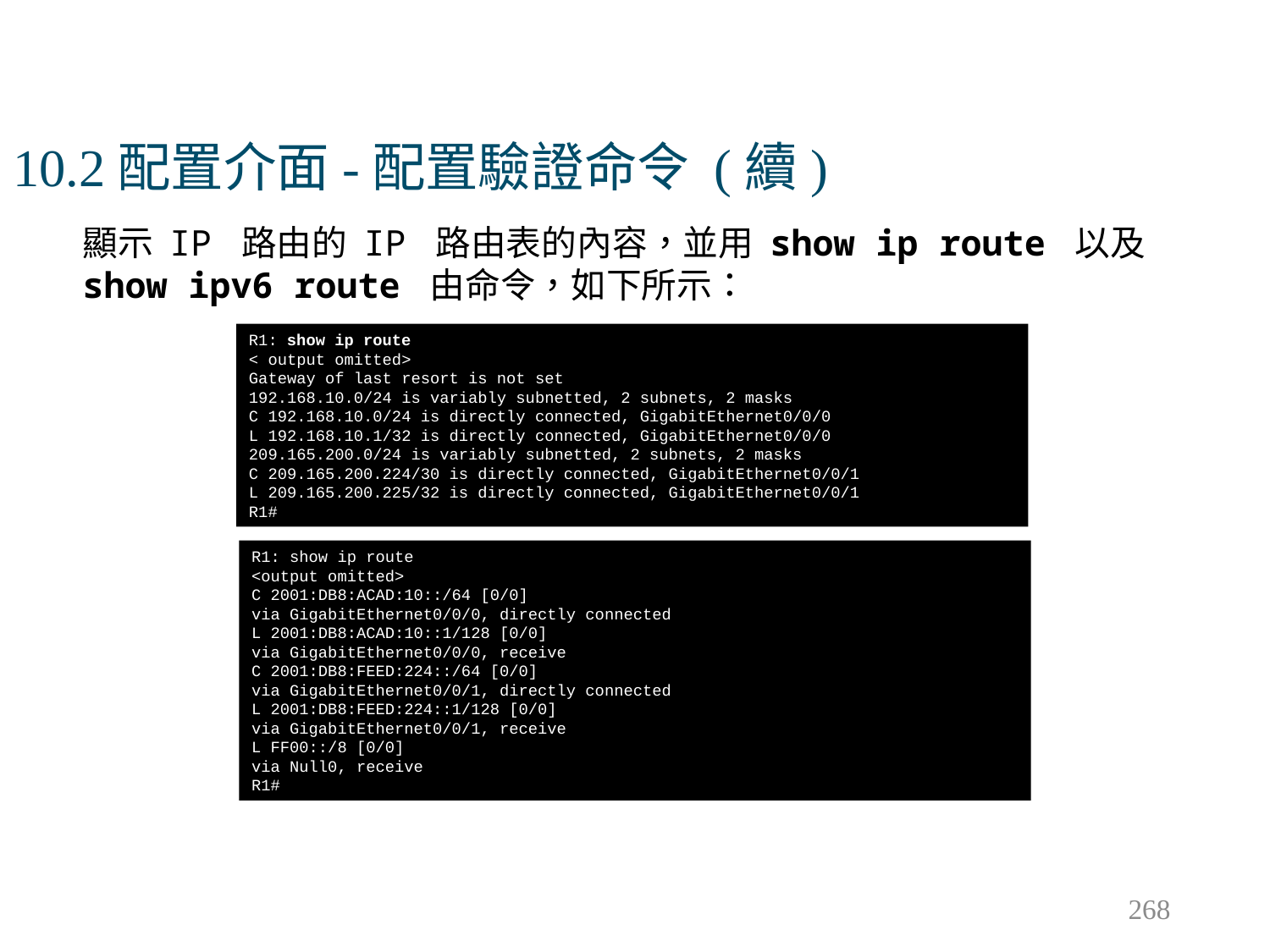

# 10.2配置介面-配置驗證命令 (續)
顯示 IP 路由的 IP 路由表的內容，並用 show ip route 以及 show ipv6 route 由命令，如下所示：
R1: show ip route
< output omitted>
Gateway of last resort is not set
192.168.10.0/24 is variably subnetted, 2 subnets, 2 masks
C 192.168.10.0/24 is directly connected, GigabitEthernet0/0/0
L 192.168.10.1/32 is directly connected, GigabitEthernet0/0/0
209.165.200.0/24 is variably subnetted, 2 subnets, 2 masks
C 209.165.200.224/30 is directly connected, GigabitEthernet0/0/1
L 209.165.200.225/32 is directly connected, GigabitEthernet0/0/1
R1#
R1: show ip route
<output omitted>
C 2001:DB8:ACAD:10::/64 [0/0]
via GigabitEthernet0/0/0, directly connected
L 2001:DB8:ACAD:10::1/128 [0/0]
via GigabitEthernet0/0/0, receive
C 2001:DB8:FEED:224::/64 [0/0]
via GigabitEthernet0/0/1, directly connected
L 2001:DB8:FEED:224::1/128 [0/0]
via GigabitEthernet0/0/1, receive
L FF00::/8 [0/0]
via Null0, receive
R1#
268